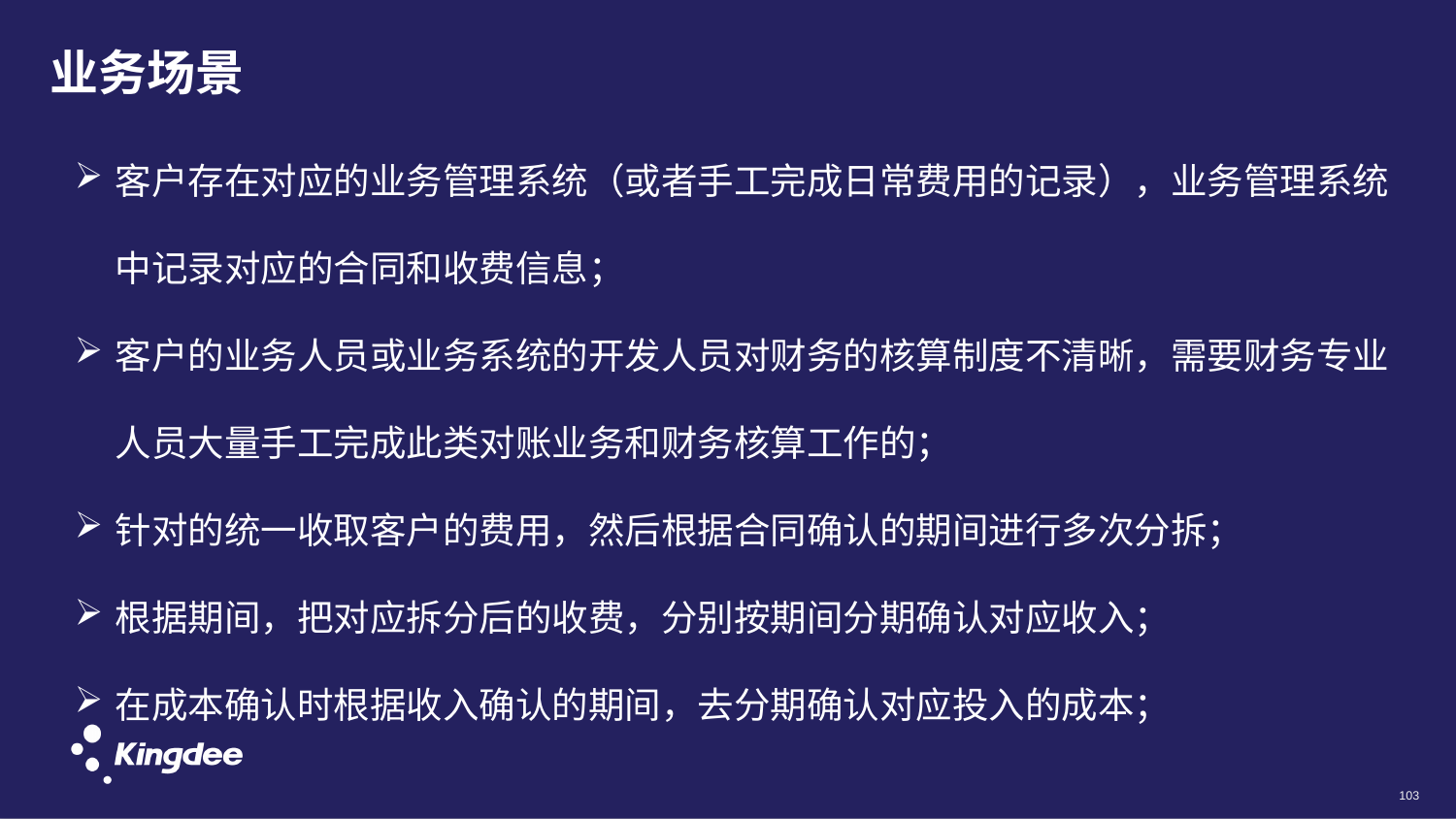

# 业务场景
客户存在对应的业务管理系统（或者手工完成日常费用的记录），业务管理系统中记录对应的合同和收费信息；
客户的业务人员或业务系统的开发人员对财务的核算制度不清晰，需要财务专业人员大量手工完成此类对账业务和财务核算工作的；
针对的统一收取客户的费用，然后根据合同确认的期间进行多次分拆；
根据期间，把对应拆分后的收费，分别按期间分期确认对应收入；
在成本确认时根据收入确认的期间，去分期确认对应投入的成本；